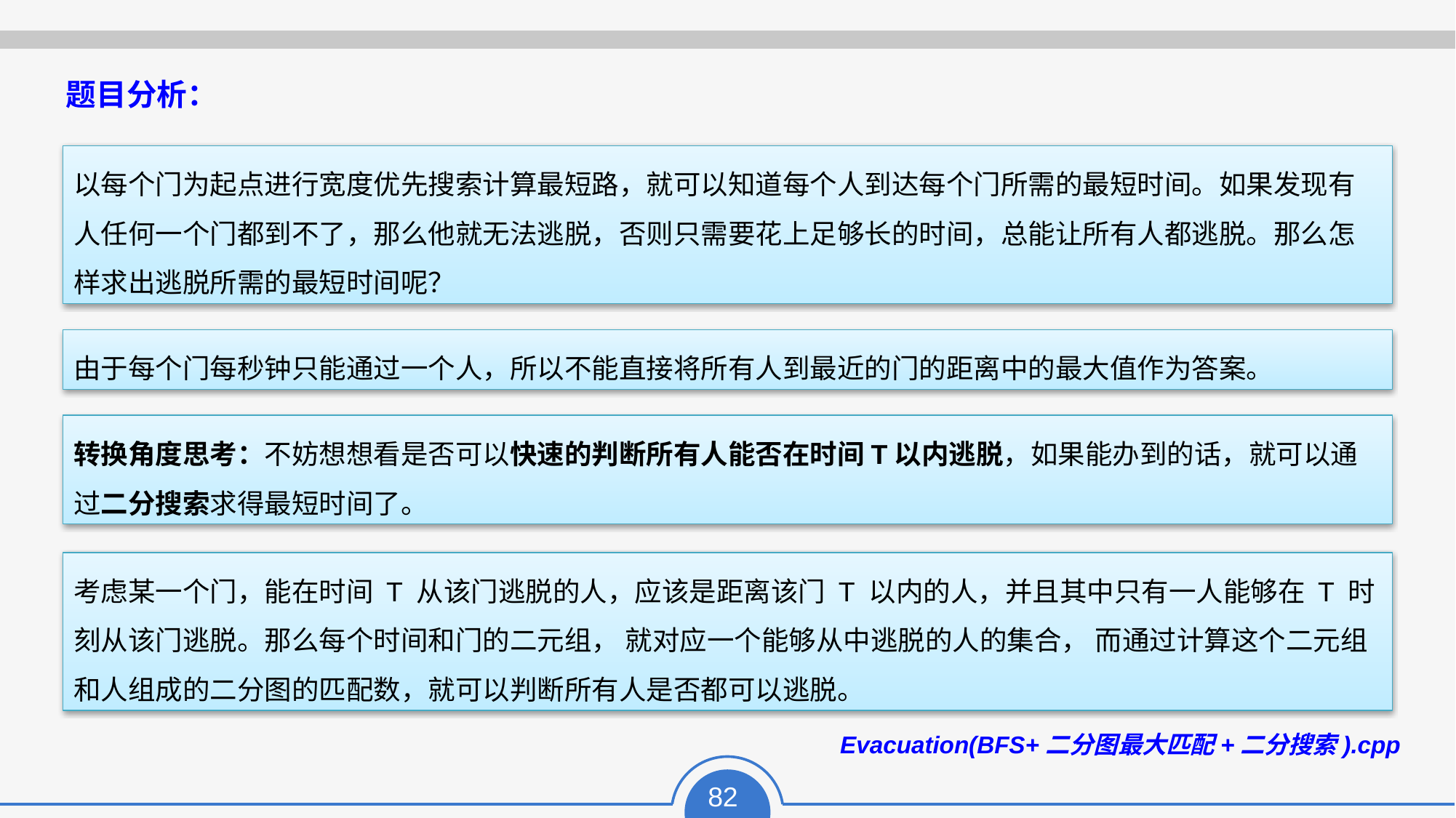

题目分析：
以每个门为起点进行宽度优先搜索计算最短路，就可以知道每个人到达每个门所需的最短时间。如果发现有人任何一个门都到不了，那么他就无法逃脱，否则只需要花上足够长的时间，总能让所有人都逃脱。那么怎样求出逃脱所需的最短时间呢？
由于每个门每秒钟只能通过一个人，所以不能直接将所有人到最近的门的距离中的最大值作为答案。
转换角度思考：不妨想想看是否可以快速的判断所有人能否在时间T以内逃脱，如果能办到的话，就可以通过二分搜索求得最短时间了。
考虑某一个门，能在时间 T 从该门逃脱的人，应该是距离该门 T 以内的人，并且其中只有一人能够在 T 时刻从该门逃脱。那么每个时间和门的二元组， 就对应一个能够从中逃脱的人的集合， 而通过计算这个二元组和人组成的二分图的匹配数，就可以判断所有人是否都可以逃脱。
Evacuation(BFS+二分图最大匹配+二分搜索).cpp